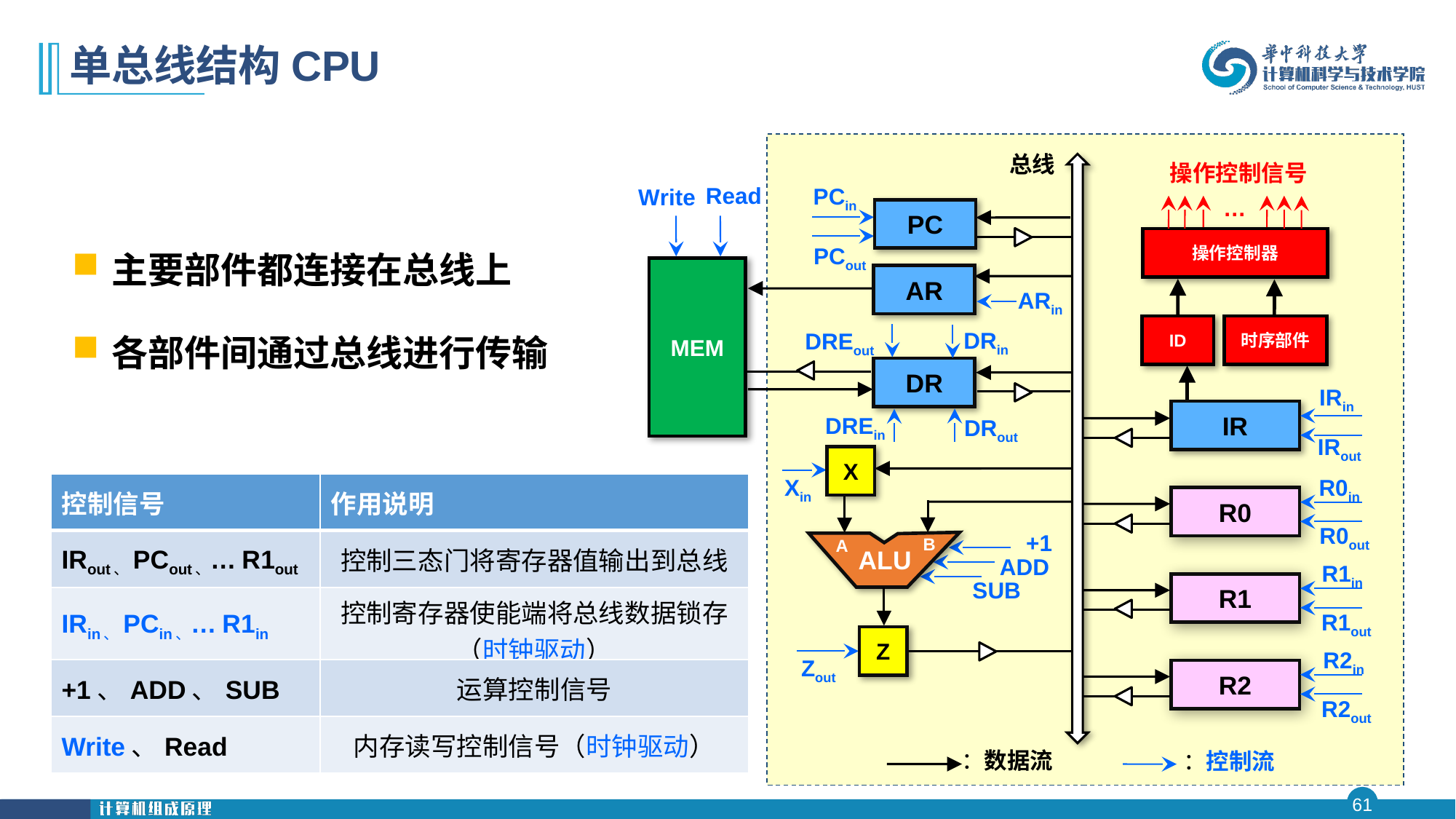

# 单总线结构CPU

总线

操作控制信号
…

Read
Write

MEM
AR

ARin

DRin
DREout
DR

DREin
DRout
PCin
PC

PCout
主要部件都连接在总线上
各部件间通过总线进行传输
操作控制器

ID

时序部件
IRin

IR

IRout
X

B
A
ALU
Z

Xin
+1
ADD
SUB
Zout
R0in
R0

R0out
R1in

R1

R1out
R2in

R2

R2out
| 控制信号 | 作用说明 |
| --- | --- |
| IRout、PCout、…R1out | 控制三态门将寄存器值输出到总线 |
| IRin、PCin、…R1in | 控制寄存器使能端将总线数据锁存（时钟驱动） |
| +1、ADD、SUB | 运算控制信号 |
| Write、Read | 内存读写控制信号（时钟驱动） |
：数据流
：控制流